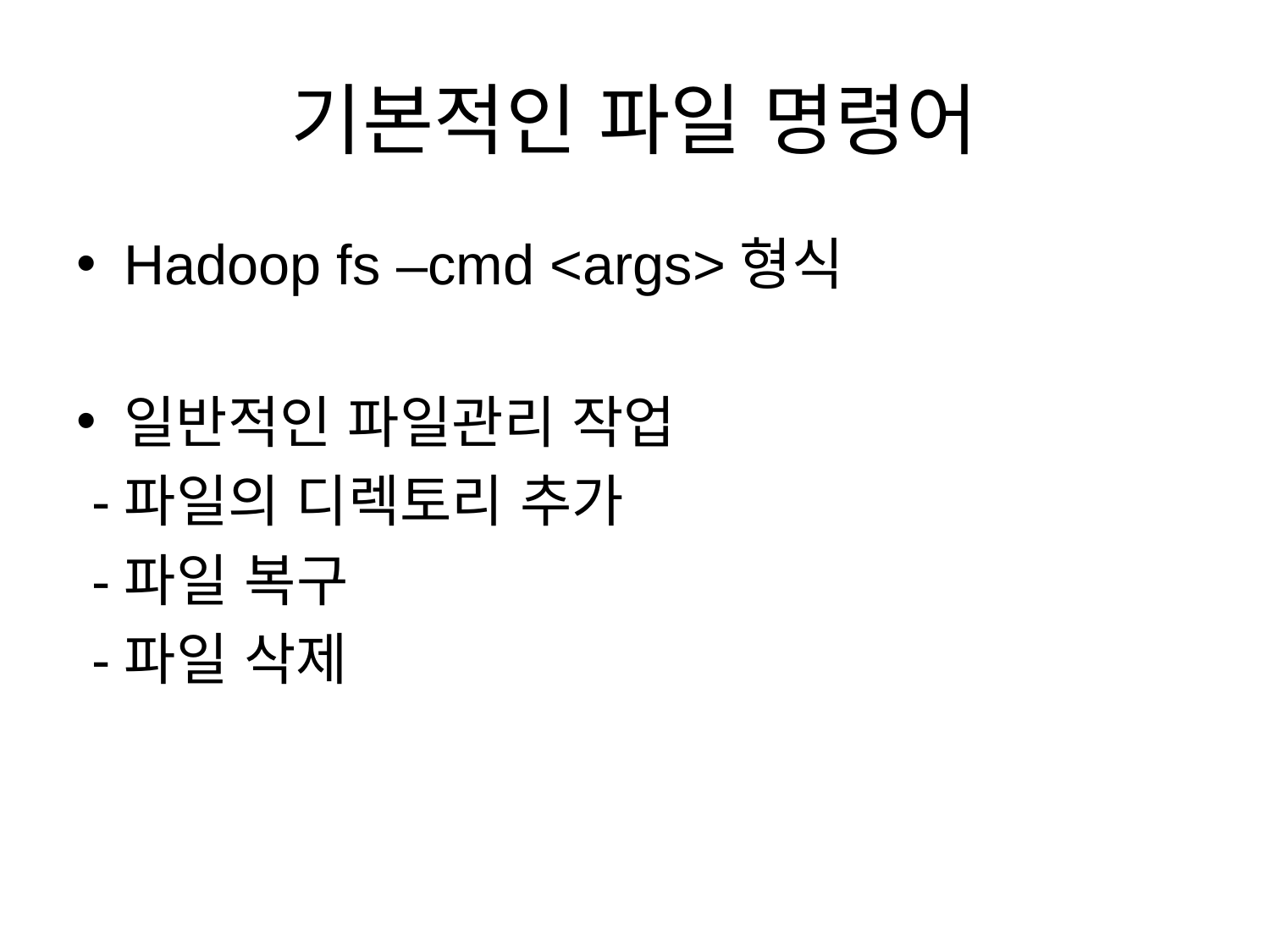

# 기본적인 파일 명령어
Hadoop fs –cmd <args>형식

일반적인 파일관리 작업
 -파일의 디렉토리 추가
 -파일 복구
 -파일 삭제